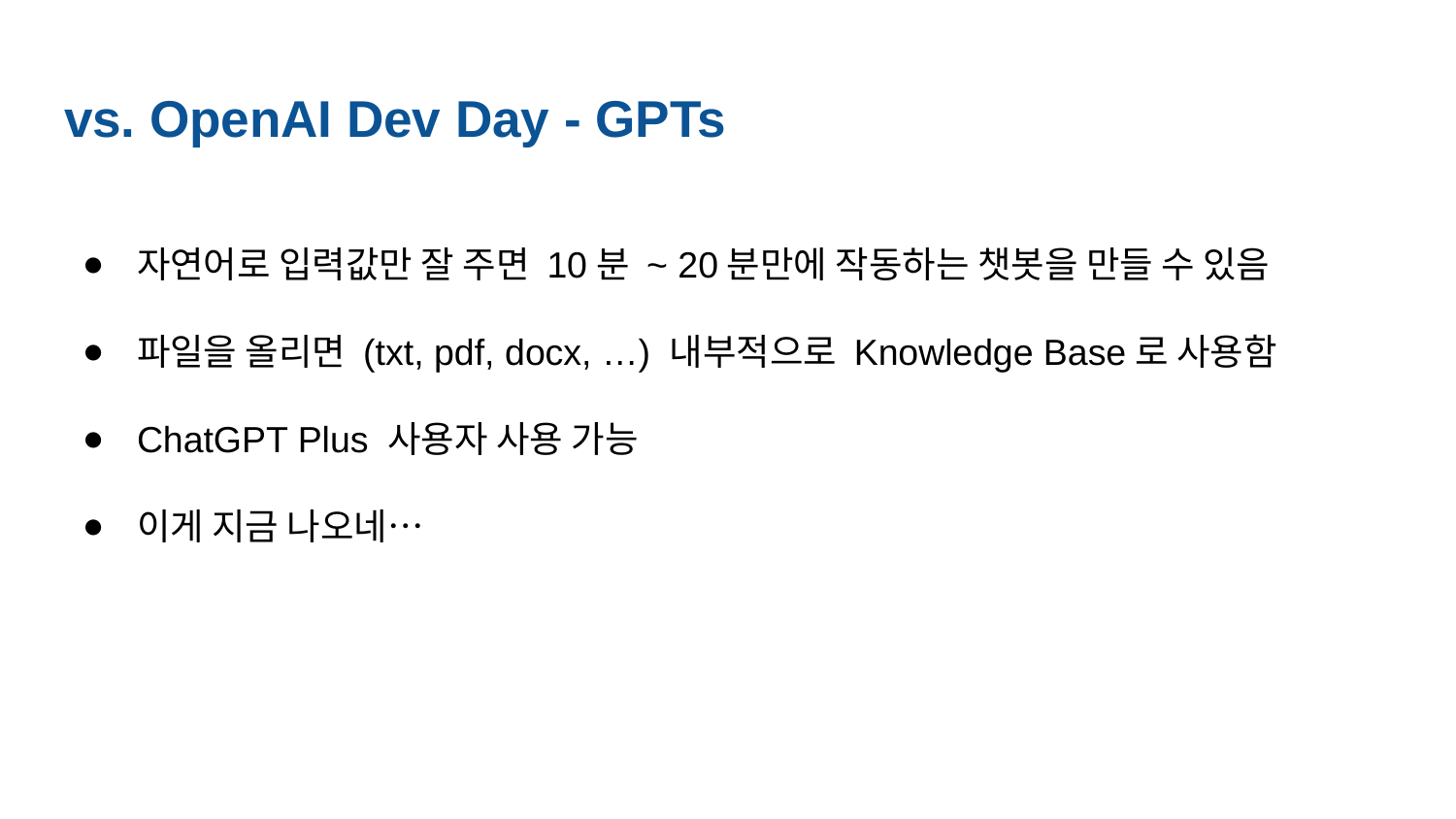

# vs. OpenAI Dev Day - GPTs
자연어로 입력값만 잘 주면 10분 ~ 20분만에 작동하는 챗봇을 만들 수 있음
파일을 올리면 (txt, pdf, docx, …) 내부적으로 Knowledge Base로 사용함
ChatGPT Plus 사용자 사용 가능
이게 지금 나오네…